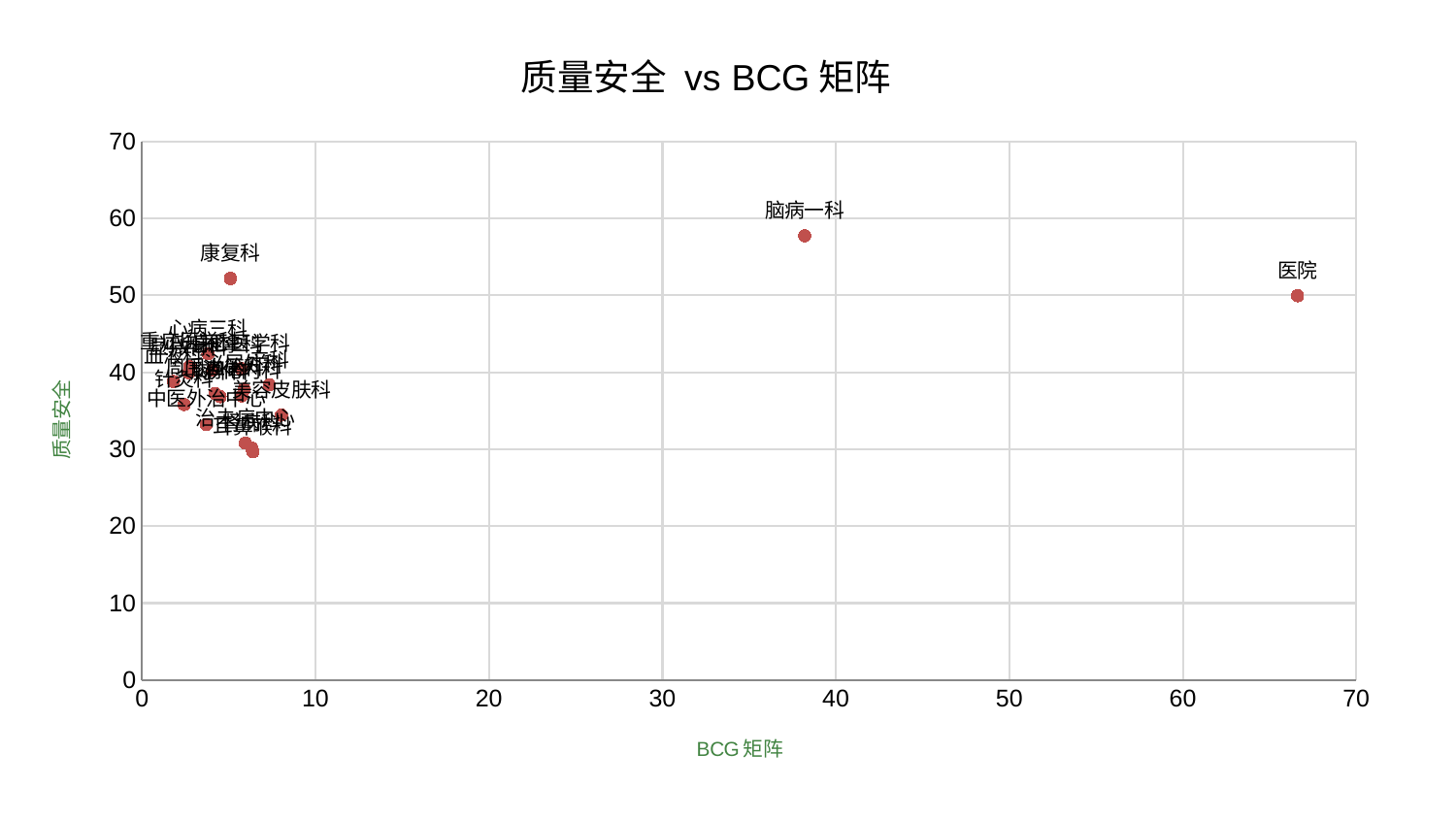

### Chart: 质量安全 vs BCG矩阵

| Category | 质量安全 |
|---|---|
195